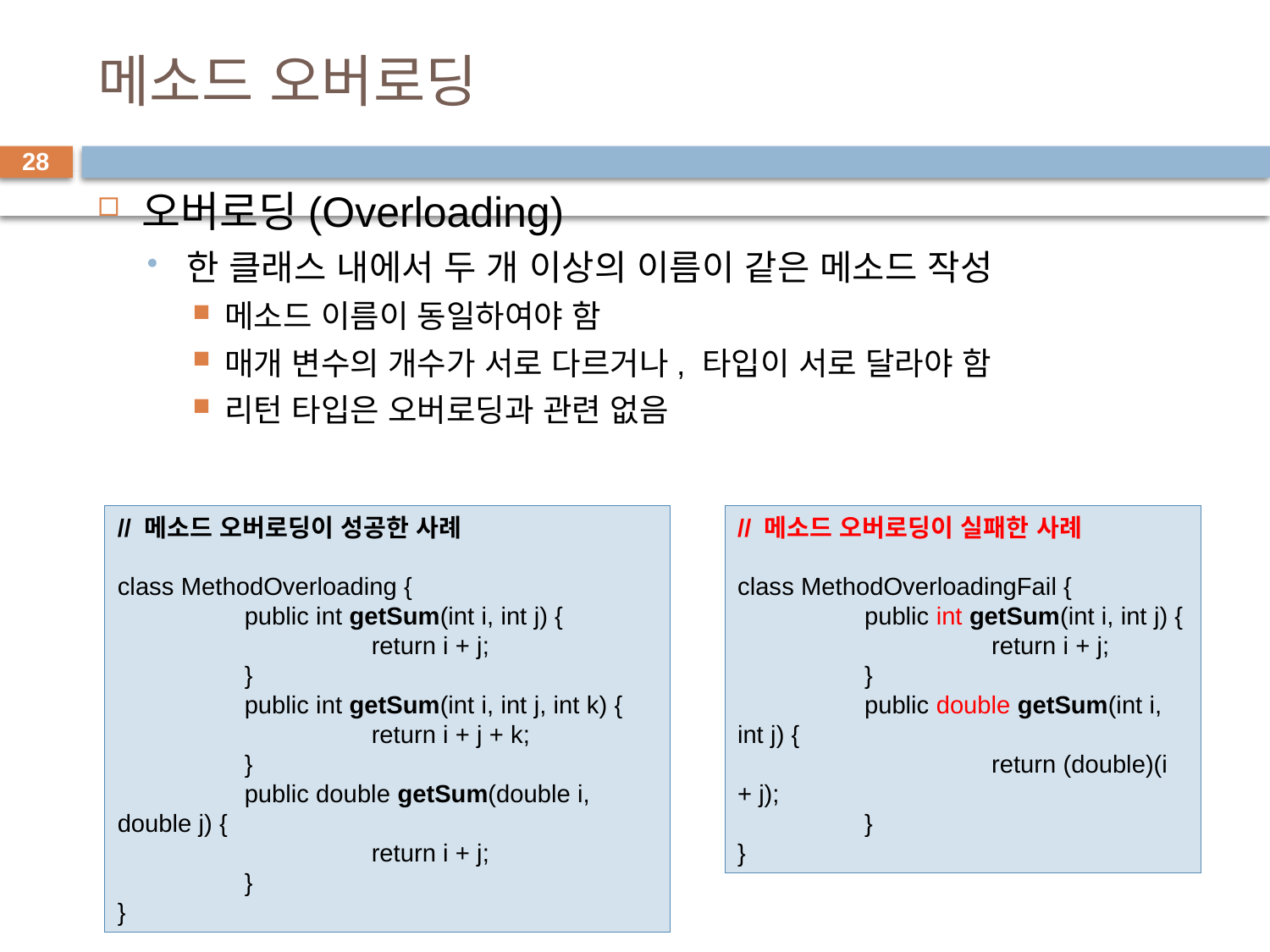

# 메소드 오버로딩
28
오버로딩(Overloading)
한 클래스 내에서 두 개 이상의 이름이 같은 메소드 작성
메소드 이름이 동일하여야 함
매개 변수의 개수가 서로 다르거나, 타입이 서로 달라야 함
리턴 타입은 오버로딩과 관련 없음
// 메소드 오버로딩이 성공한 사례

class MethodOverloading {
	public int getSum(int i, int j) {
		return i + j;
	}
	public int getSum(int i, int j, int k) {
		return i + j + k;
	}
	public double getSum(double i, double j) {
		return i + j;
	}
}
// 메소드 오버로딩이 실패한 사례

class MethodOverloadingFail {
	public int getSum(int i, int j) {
		return i + j;
	}
	public double getSum(int i, int j) {
		return (double)(i + j);
	}
}